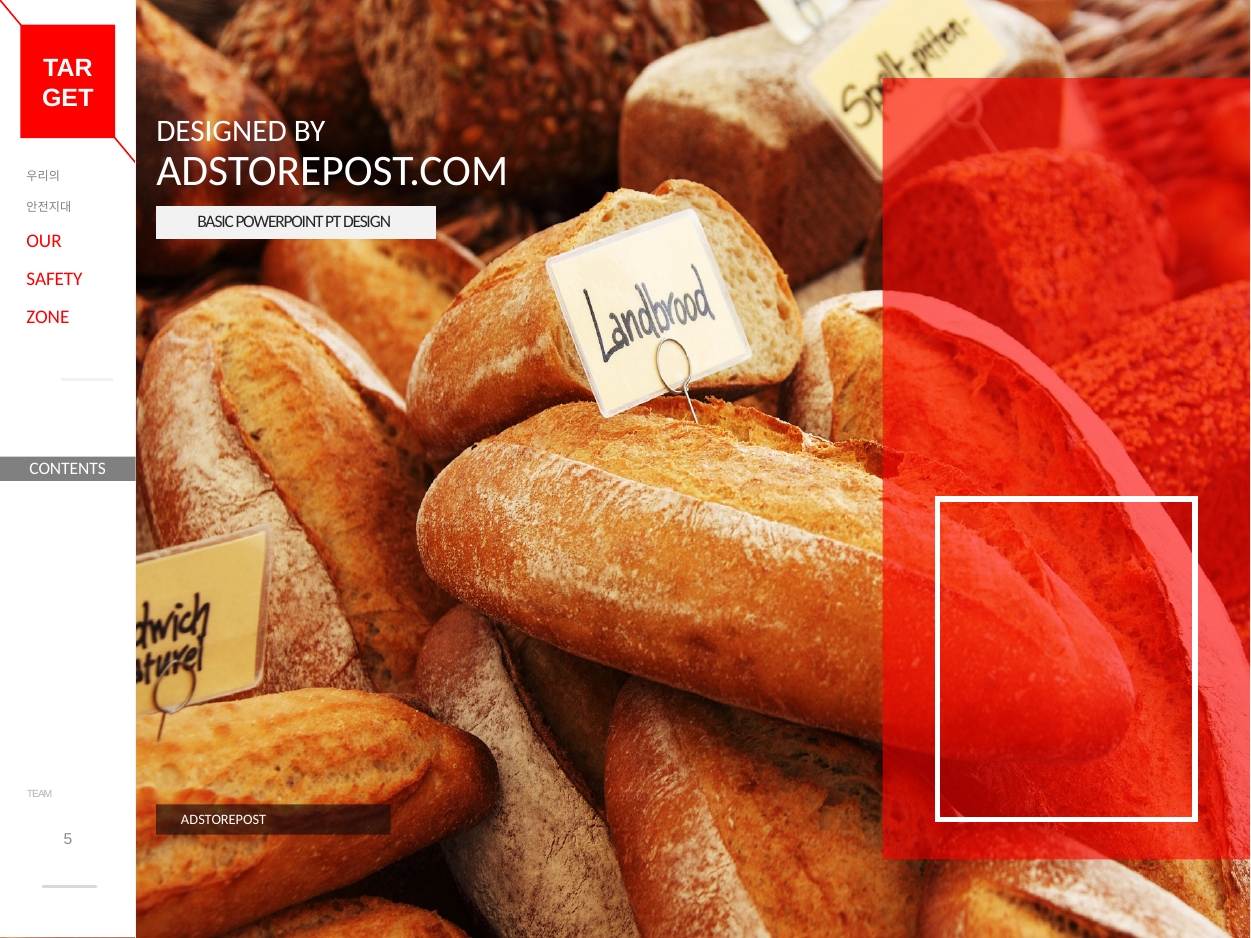

# DESIGNED BY ADSTOREPOST.COM
우리의
안전지대
OUR
SAFETY
ZONE
BASIC POWERPOINT PT DESIGN
CONTENTS
The best preparation
for tomorrow is
doing your best today.

- H. Jackson Brown, Jr.
TEAM
ADSTOREPOST
5